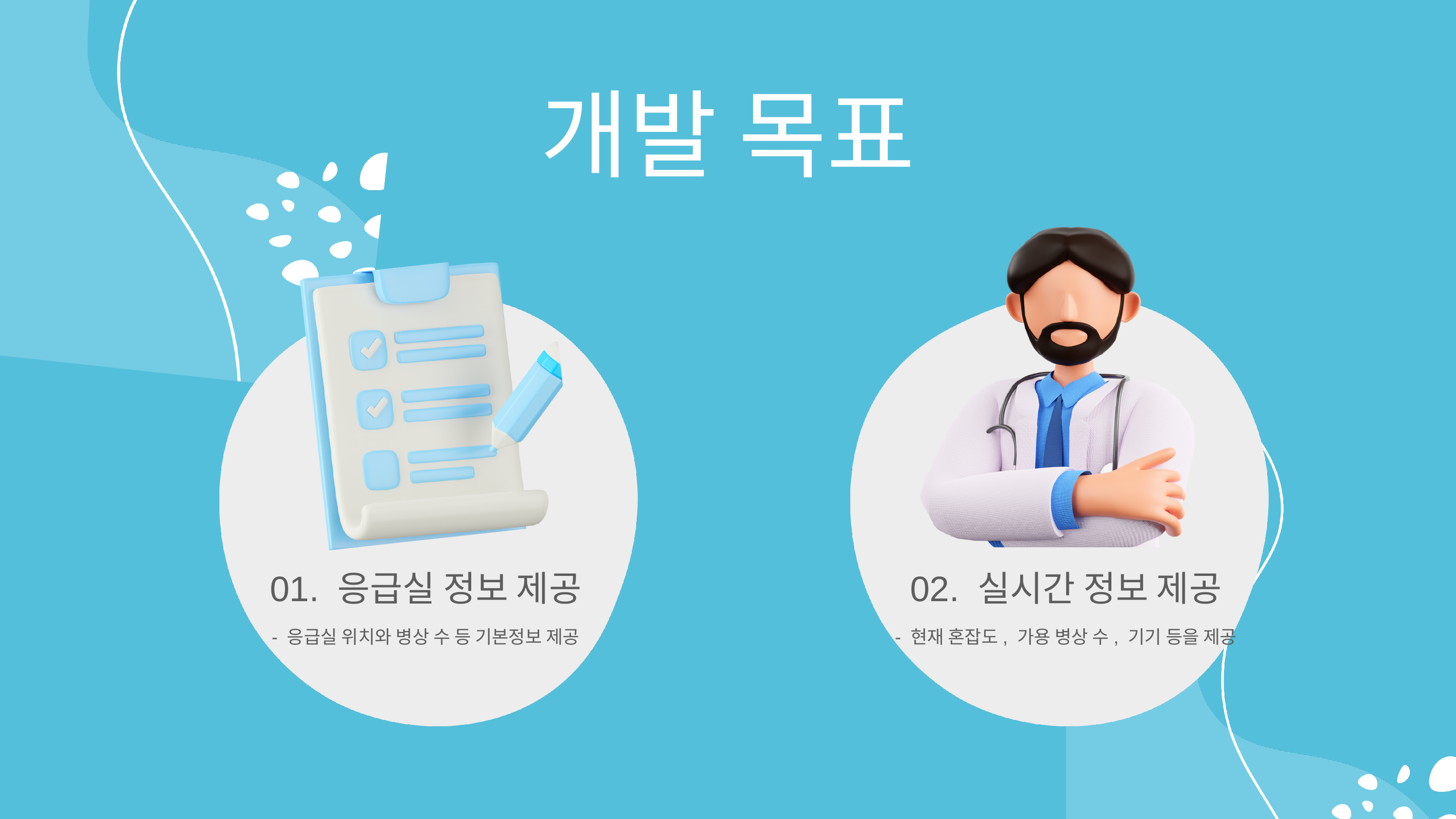

개발 목표

01. 응급실 정보 제공
02. 실시간 정보 제공
- 응급실 위치와 병상 수 등 기본정보 제공

- 현재 혼잡도, 가용 병상 수, 기기 등을 제공